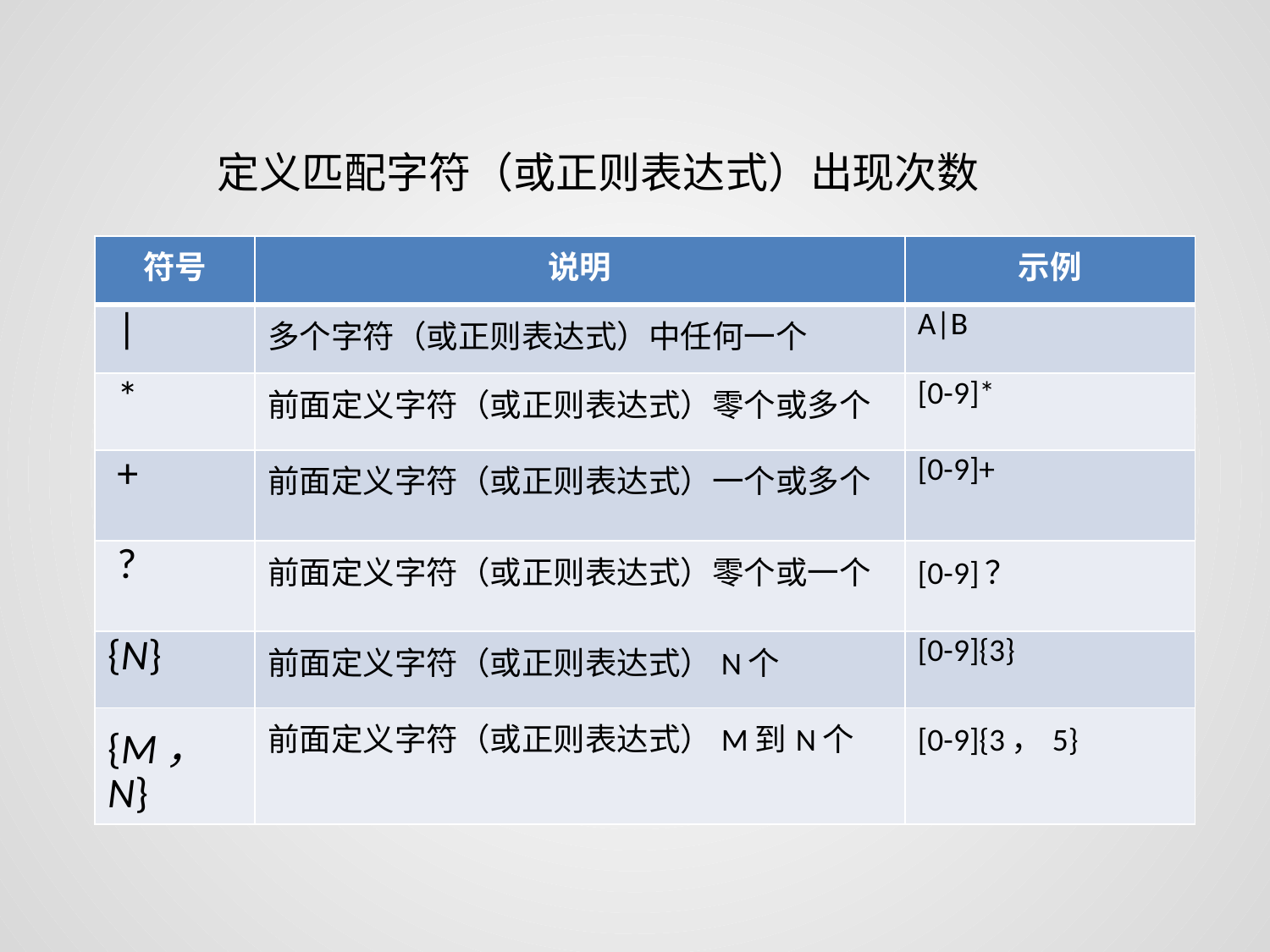

定义匹配字符（或正则表达式）出现次数
| 符号 | 说明 | 示例 |
| --- | --- | --- |
| | | 多个字符（或正则表达式）中任何一个 | A|B |
| \* | 前面定义字符（或正则表达式）零个或多个 | [0-9]\* |
| + | 前面定义字符（或正则表达式）一个或多个 | [0-9]+ |
| ? | 前面定义字符（或正则表达式）零个或一个 | [0-9]？ |
| {N} | 前面定义字符（或正则表达式）N个 | [0-9]{3} |
| {M，N} | 前面定义字符（或正则表达式）M到N个 | [0-9]{3，5} |